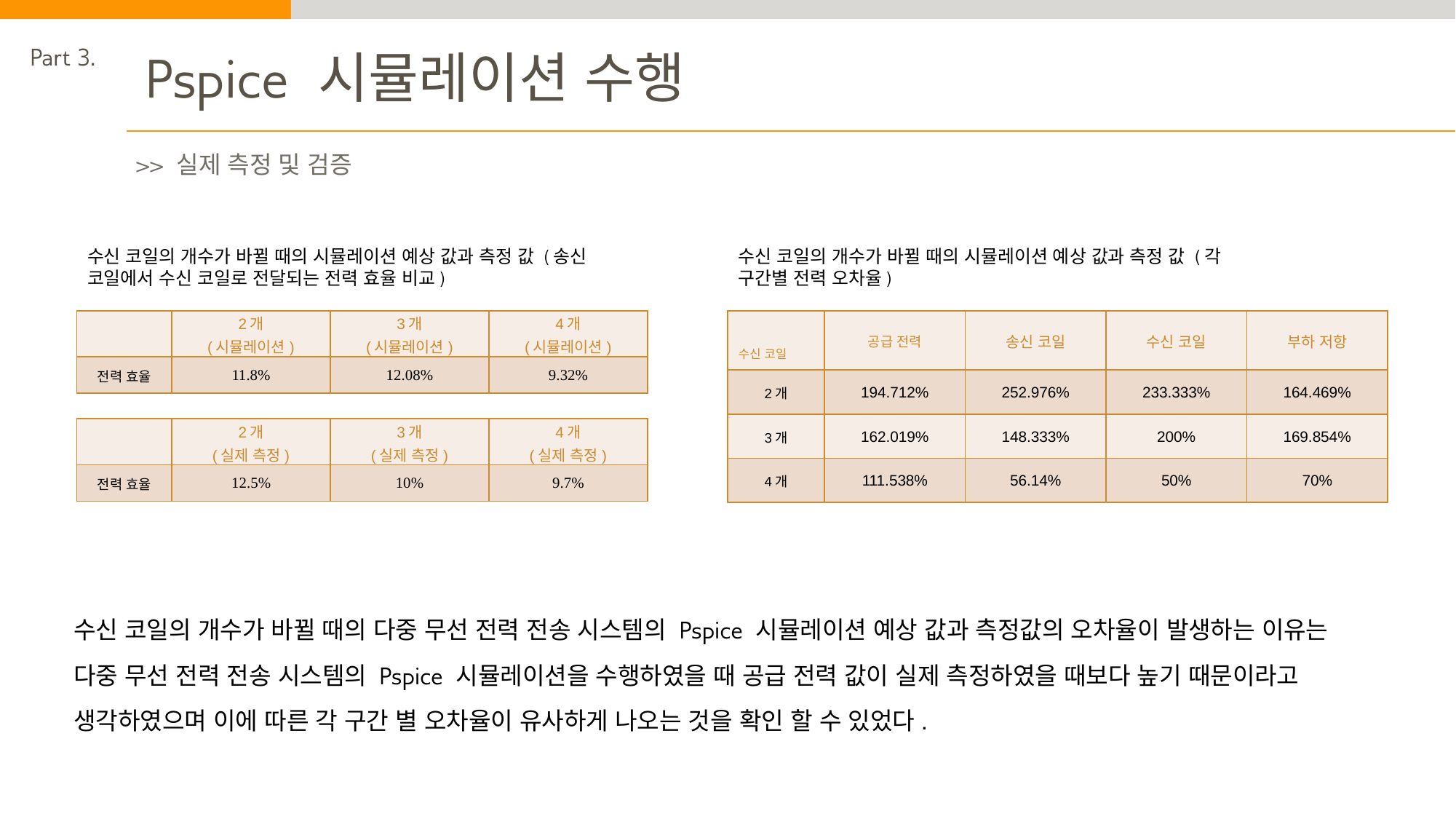

Part 3.
Pspice 시뮬레이션 수행
>> 실제 측정 및 검증
수신 코일의 개수가 바뀔 때의 시뮬레이션 예상 값과 측정 값 (송신 코일에서 수신 코일로 전달되는 전력 효율 비교)
수신 코일의 개수가 바뀔 때의 시뮬레이션 예상 값과 측정 값 (각 구간별 전력 오차율)
|  | 2개 (시뮬레이션) | 3개 (시뮬레이션) | 4개 (시뮬레이션) |
| --- | --- | --- | --- |
| 전력 효율 | 11.8% | 12.08% | 9.32% |
| 수신 코일 | 공급 전력 | 송신 코일 | 수신 코일 | 부하 저항 |
| --- | --- | --- | --- | --- |
| 2개 | 194.712% | 252.976% | 233.333% | 164.469% |
| 3개 | 162.019% | 148.333% | 200% | 169.854% |
| 4개 | 111.538% | 56.14% | 50% | 70% |
|  | 2개 (실제 측정) | 3개 (실제 측정) | 4개 (실제 측정) |
| --- | --- | --- | --- |
| 전력 효율 | 12.5% | 10% | 9.7% |
수신 코일의 개수가 바뀔 때의 다중 무선 전력 전송 시스템의 Pspice 시뮬레이션 예상 값과 측정값의 오차율이 발생하는 이유는 다중 무선 전력 전송 시스템의 Pspice 시뮬레이션을 수행하였을 때 공급 전력 값이 실제 측정하였을 때보다 높기 때문이라고 생각하였으며 이에 따른 각 구간 별 오차율이 유사하게 나오는 것을 확인 할 수 있었다.